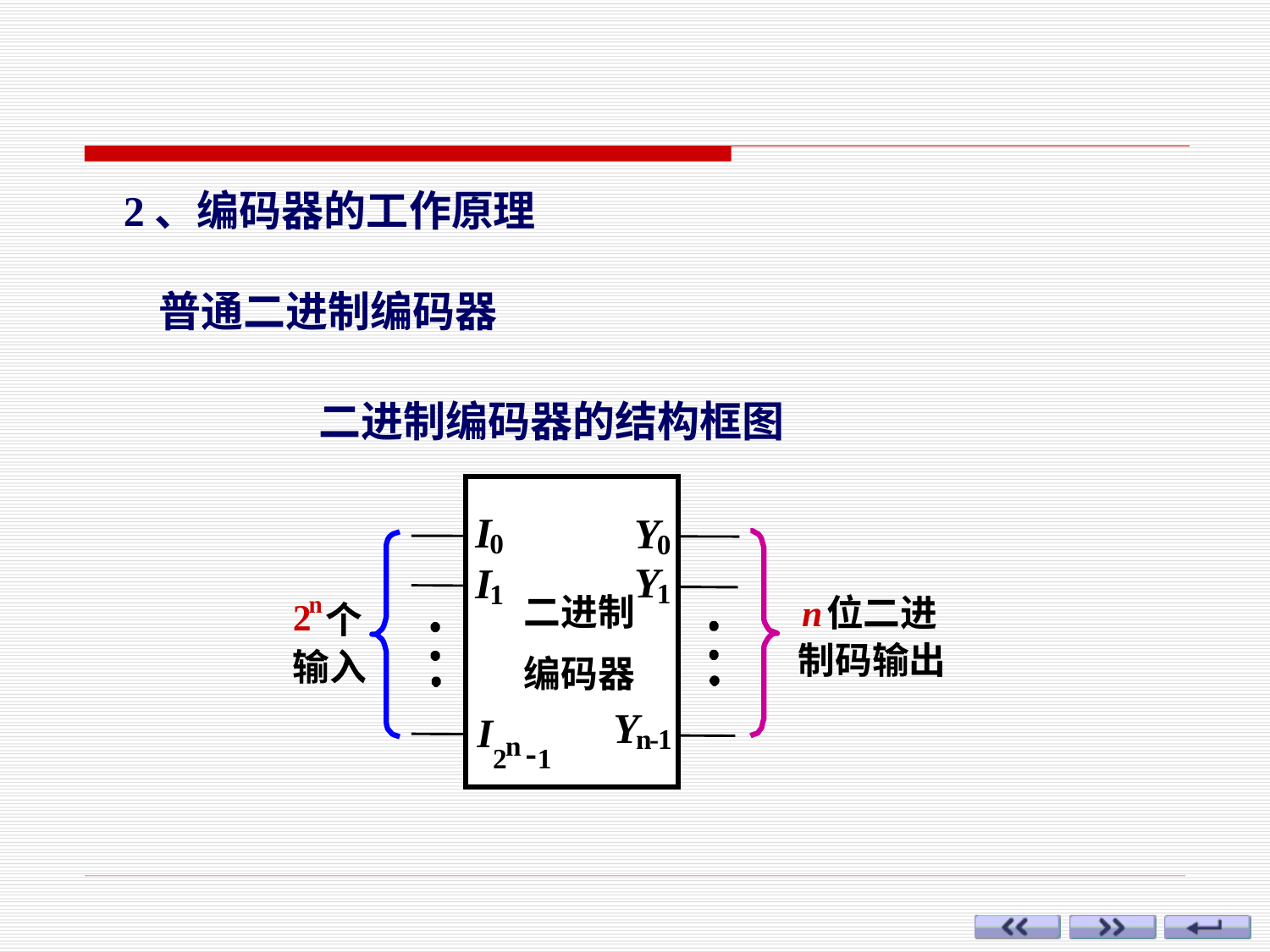

2、编码器的工作原理
普通二进制编码器
二进制编码器的结构框图

I
Y
0

0

Y
I
1

1

二进制

编码器

Y
I
n
-
1

n

−
2
1

n
2
个

输入

n
位二进
制码输出